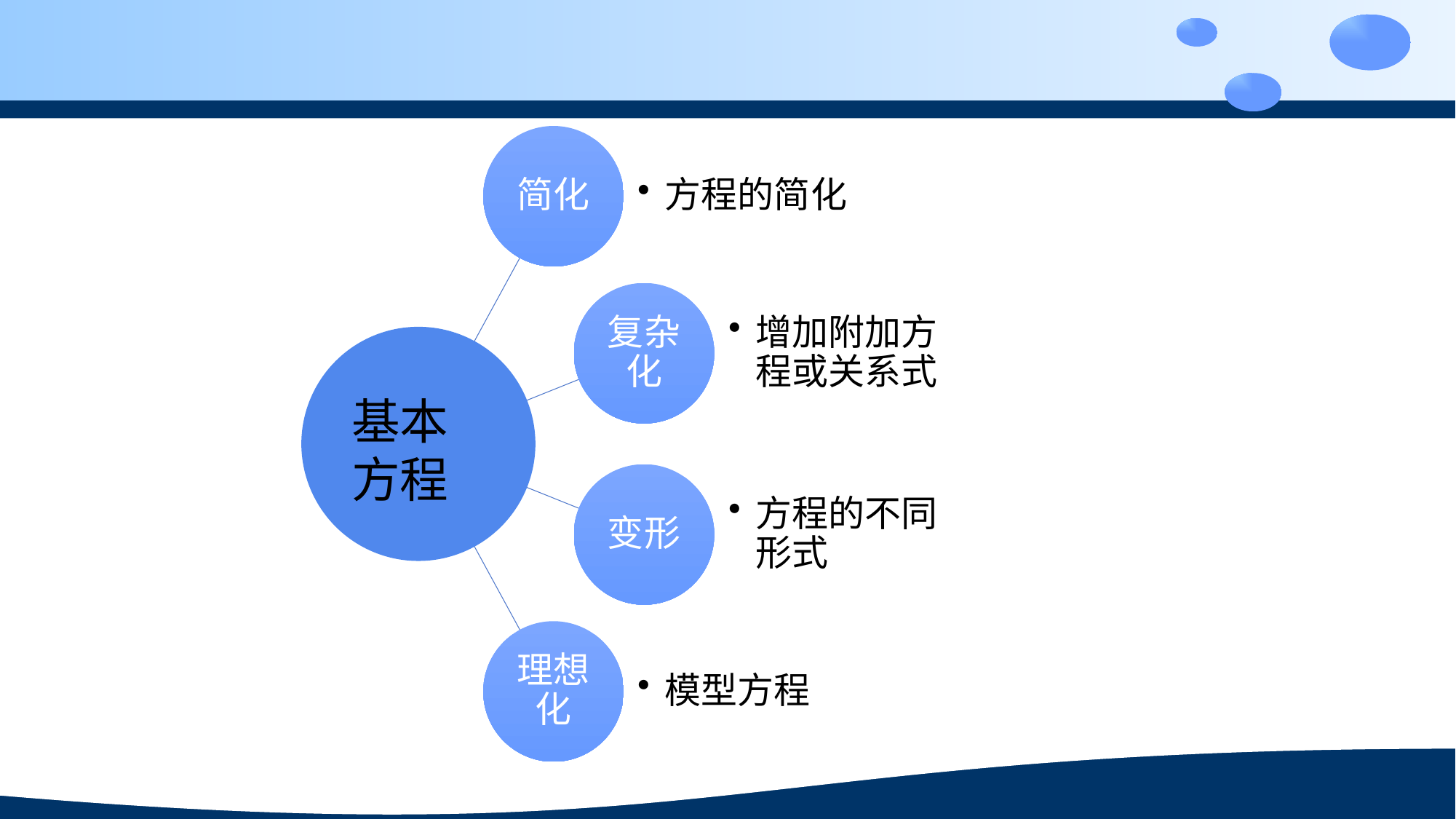

简化
方程的简化
复杂化
增加附加方程或关系式
变形
方程的不同形式
理想化
模型方程
基本方程